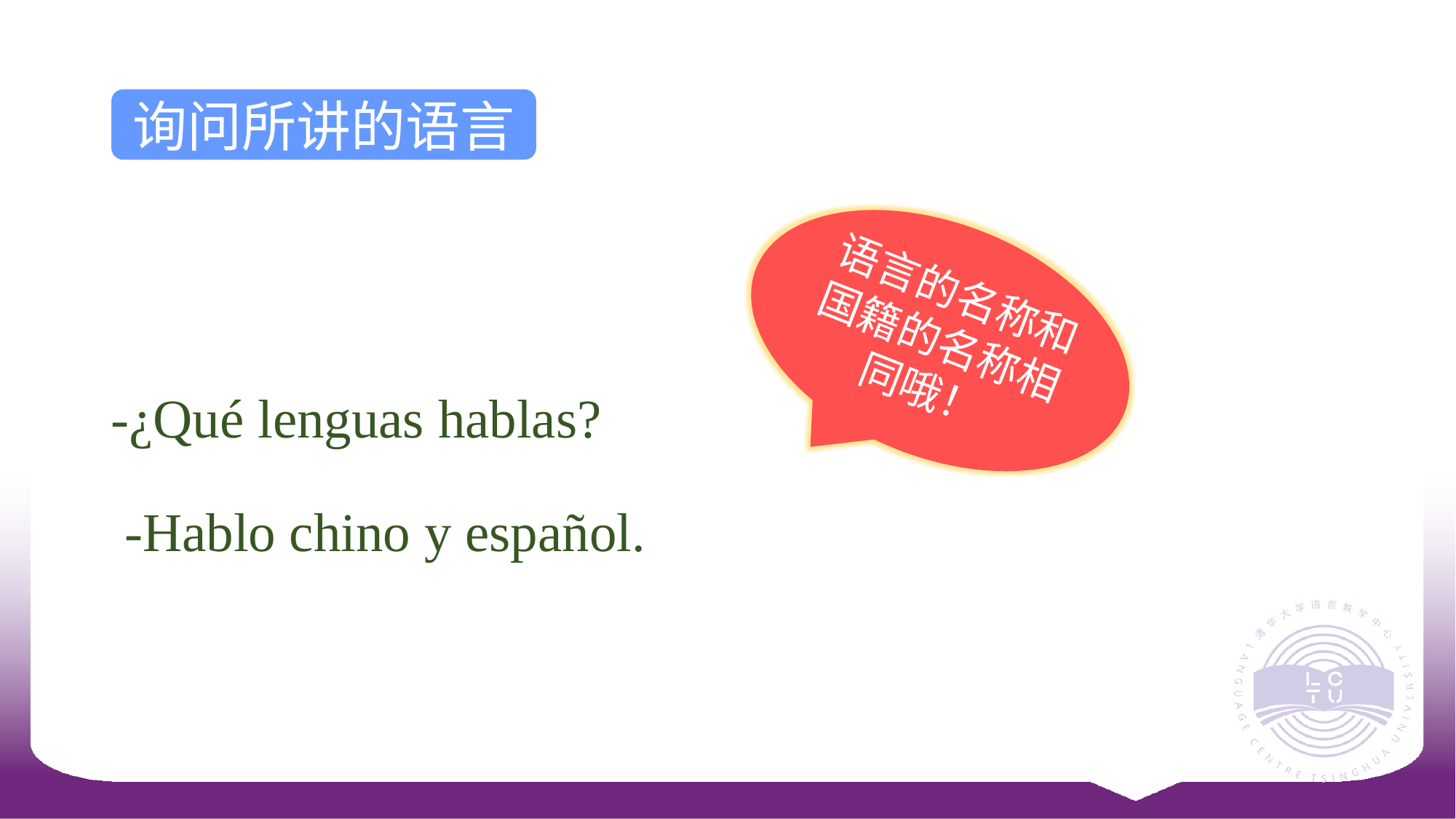

询问所讲的语言

-¿Qué lenguas hablas?
 -Hablo chino y español.
语言的名称和国籍的名称相同哦！